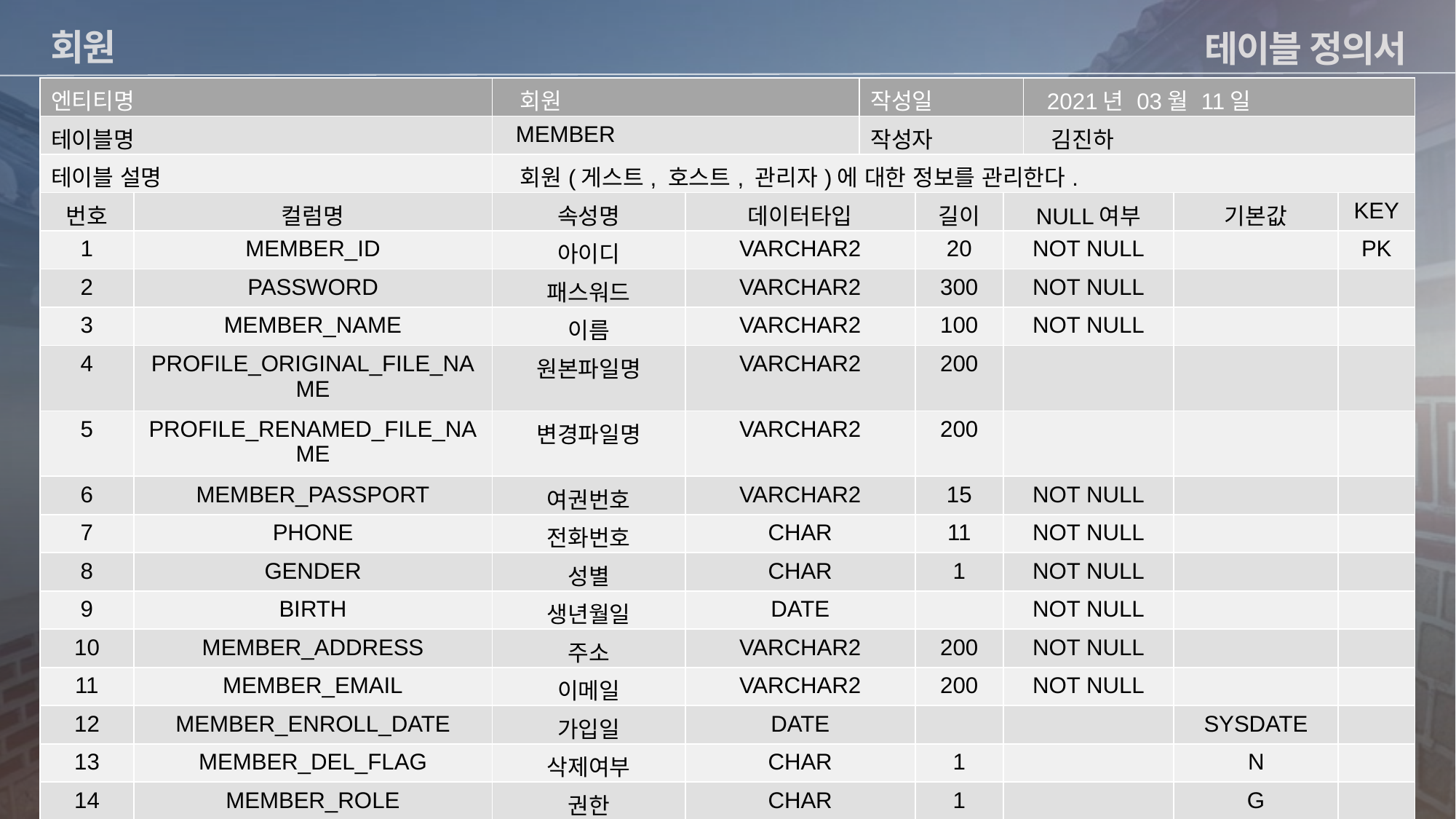

회원
테이블 정의서
| 엔티티명 |  | 회원 |  | 작성일 |  |  | 2021년 03월 11일 |  | 2021년 03월 11일 |
| --- | --- | --- | --- | --- | --- | --- | --- | --- | --- |
| 테이블명 |  | MEMBER |  | 작성자 |  |  | 김진하 |  |  |
| 테이블 설명 |  | 회원(게스트, 호스트, 관리자)에 대한 정보를 관리한다. |  |  |  |  |  |  |  |
| 번호 | 컬럼명 | 속성명 | 데이터타입 | NULL여부 | 길이 | NULL여부 | 기본값 | 기본값 | KEY |
| 1 | MEMBER\_ID | 아이디 | VARCHAR2 | NOT NULL | 20 | NOT NULL |  |  | PK |
| 2 | PASSWORD | 패스워드 | VARCHAR2 |  | 300 | NOT NULL |  |  |  |
| 3 | MEMBER\_NAME | 이름 | VARCHAR2 |  | 100 | NOT NULL |  |  |  |
| 4 | PROFILE\_ORIGINAL\_FILE\_NAME | 원본파일명 | VARCHAR2 |  | 200 |  |  |  |  |
| 5 | PROFILE\_RENAMED\_FILE\_NAME | 변경파일명 | VARCHAR2 |  | 200 |  |  |  |  |
| 6 | MEMBER\_PASSPORT | 여권번호 | VARCHAR2 |  | 15 | NOT NULL |  |  |  |
| 7 | PHONE | 전화번호 | CHAR |  | 11 | NOT NULL |  |  |  |
| 8 | GENDER | 성별 | CHAR |  | 1 | NOT NULL |  |  |  |
| 9 | BIRTH | 생년월일 | DATE |  |  | NOT NULL |  |  |  |
| 10 | MEMBER\_ADDRESS | 주소 | VARCHAR2 |  | 200 | NOT NULL |  |  |  |
| 11 | MEMBER\_EMAIL | 이메일 | VARCHAR2 |  | 200 | NOT NULL |  |  |  |
| 12 | MEMBER\_ENROLL\_DATE | 가입일 | DATE |  |  |  |  | SYSDATE |  |
| 13 | MEMBER\_DEL\_FLAG | 삭제여부 | CHAR |  | 1 |  |  | N |  |
| 14 | MEMBER\_ROLE | 권한 | CHAR |  | 1 |  |  | G |  |
ERD구조 (논리) 최대한 크게 넣어주세요